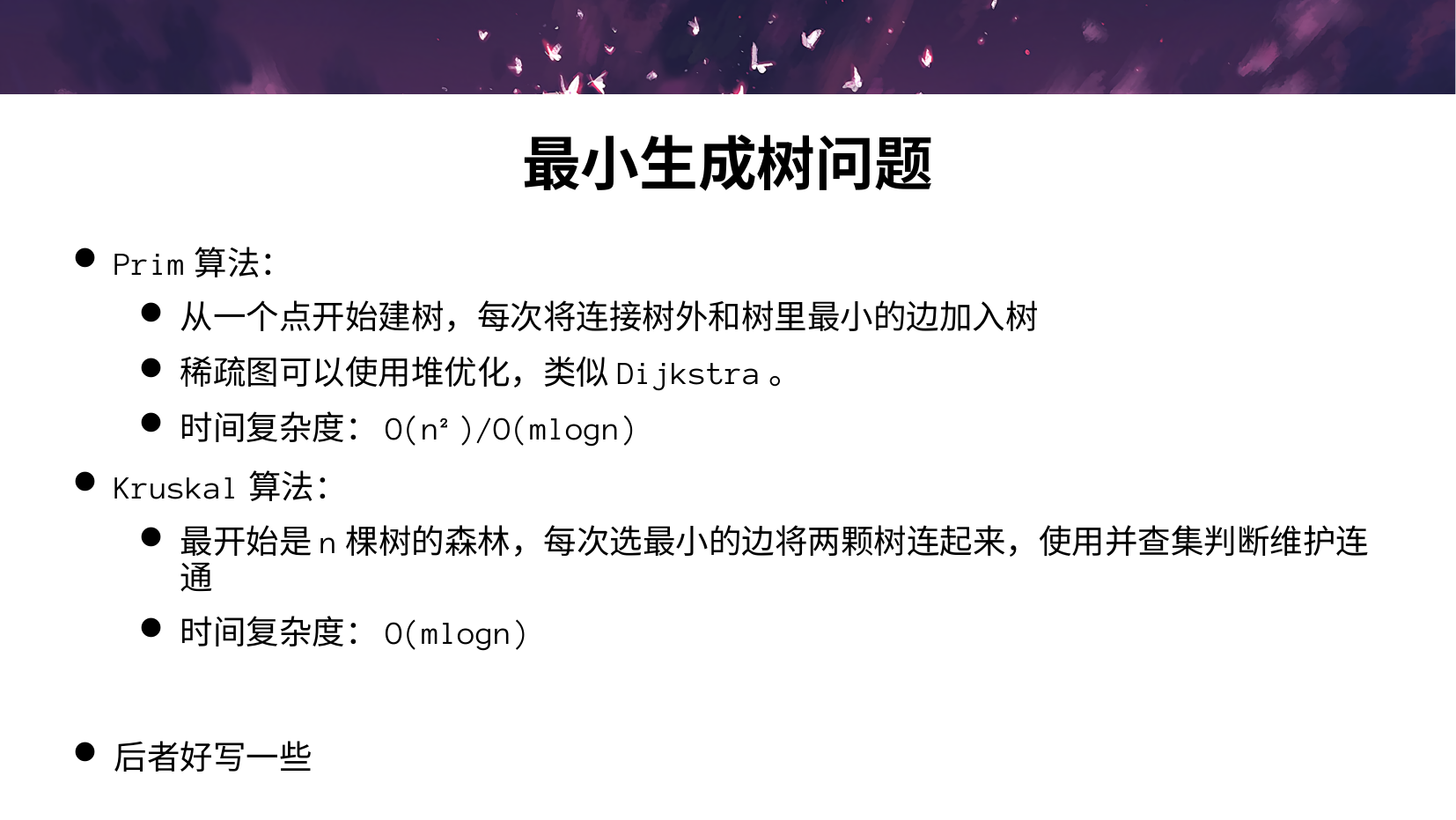

# 最小生成树问题
Prim算法：
从一个点开始建树，每次将连接树外和树里最小的边加入树
稀疏图可以使用堆优化，类似Dijkstra。
时间复杂度：O(n²)/O(mlogn)
Kruskal算法：
最开始是n棵树的森林，每次选最小的边将两颗树连起来，使用并查集判断维护连通
时间复杂度：O(mlogn)

后者好写一些